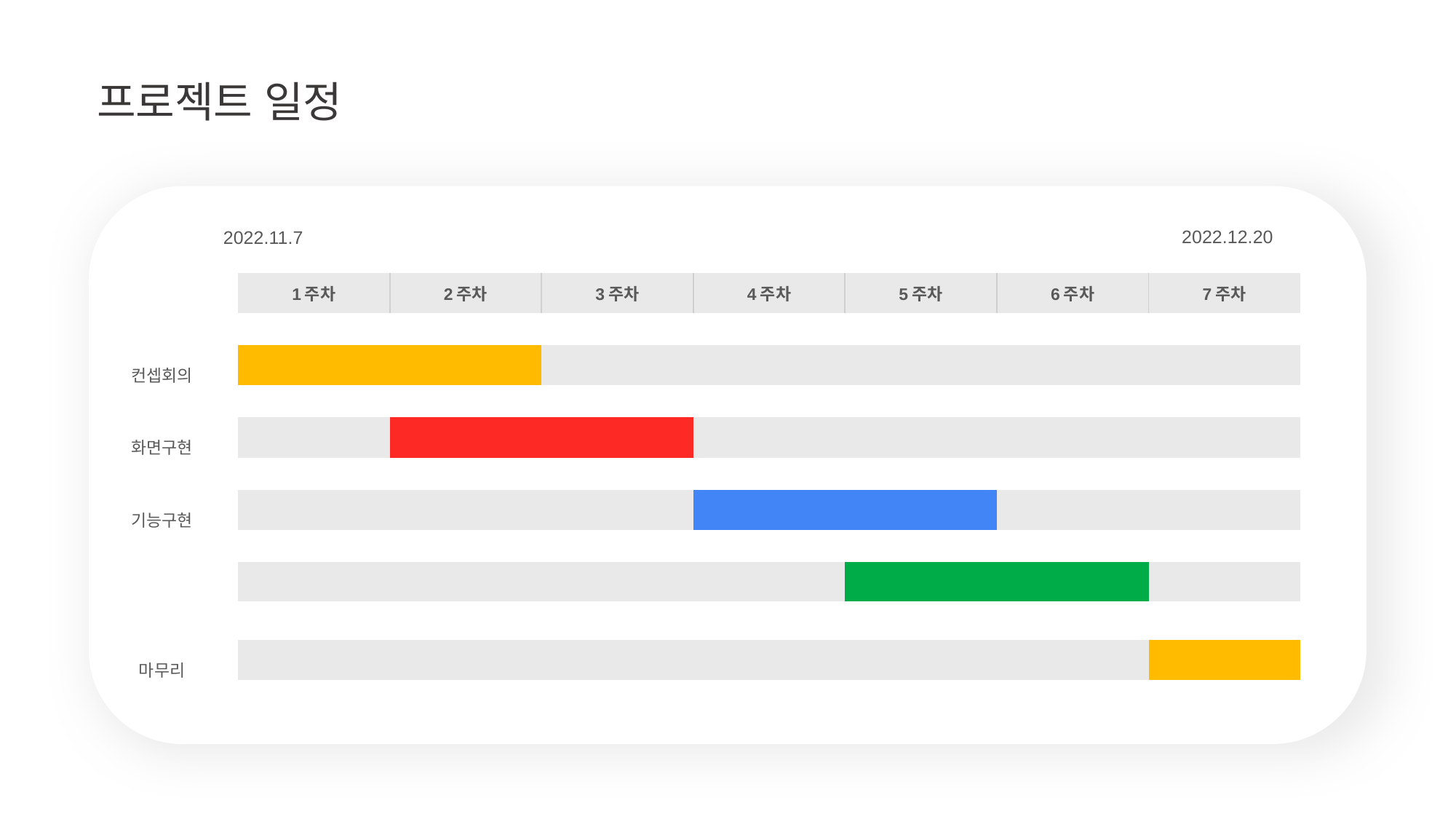

프로젝트 일정

2022.12.20
2022.11.7
|  |  |  |  |  |  | ` |  |
| --- | --- | --- | --- | --- | --- | --- | --- |
|  | 1주차 | 2주차 | 3주차 | 4주차 | 5주차 | 6주차 | 7주차 |
|  |  |  |  |  |  |  |  |
| 컨셉회의 | 아이디어 회의/DB설계 | DB설계 |  |  |  |  |  |
|  |  |  |  |  |  |  |  |
| 화면구현 |  | 화면설계/구현 |  |  |  |  |  |
|  |  |  |  |  |  |  |  |
| 기능구현 |  |  |  | 1차 기능구현 |  |  |  |
|  |  |  |  |  |  |  |  |
|  |  |  |  |  | 2차 기능구현 |  |  |
|  |  |  |  |  |  |  |  |
| 마무리 |  |  |  |  |  |  | 디버깅 및 정리 |
|  |  |  |  |  |  |  |  |